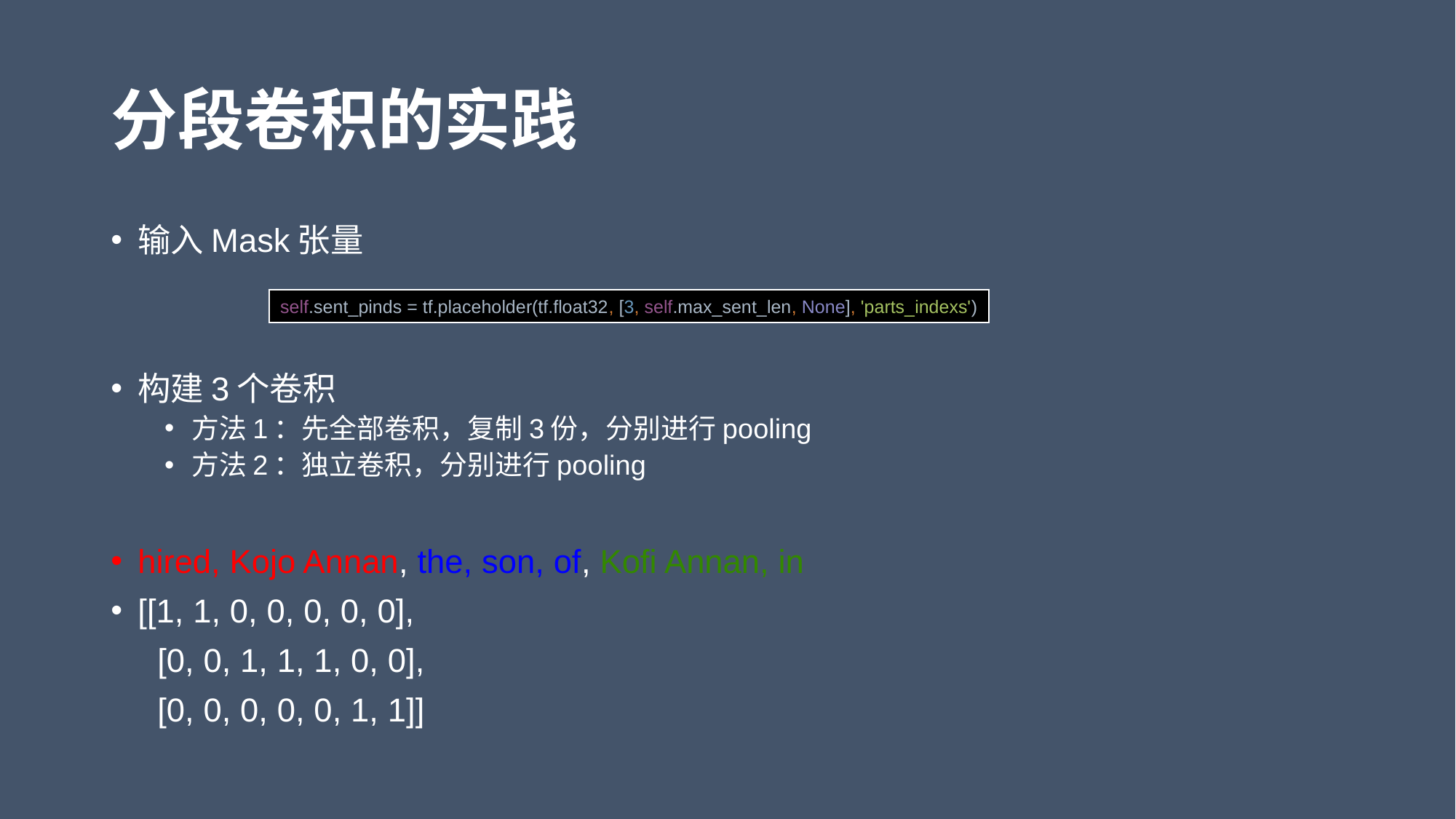

# 分段卷积的实践
输入Mask张量

构建3个卷积
方法1：先全部卷积，复制3份，分别进行pooling
方法2：独立卷积，分别进行pooling

hired, Kojo Annan, the, son, of, Kofi Annan, in
[[1, 1, 0, 0, 0, 0, 0],
     [0, 0, 1, 1, 1, 0, 0],
     [0, 0, 0, 0, 0, 1, 1]]

self.sent_pinds = tf.placeholder(tf.float32, [3, self.max_sent_len, None], 'parts_indexs')